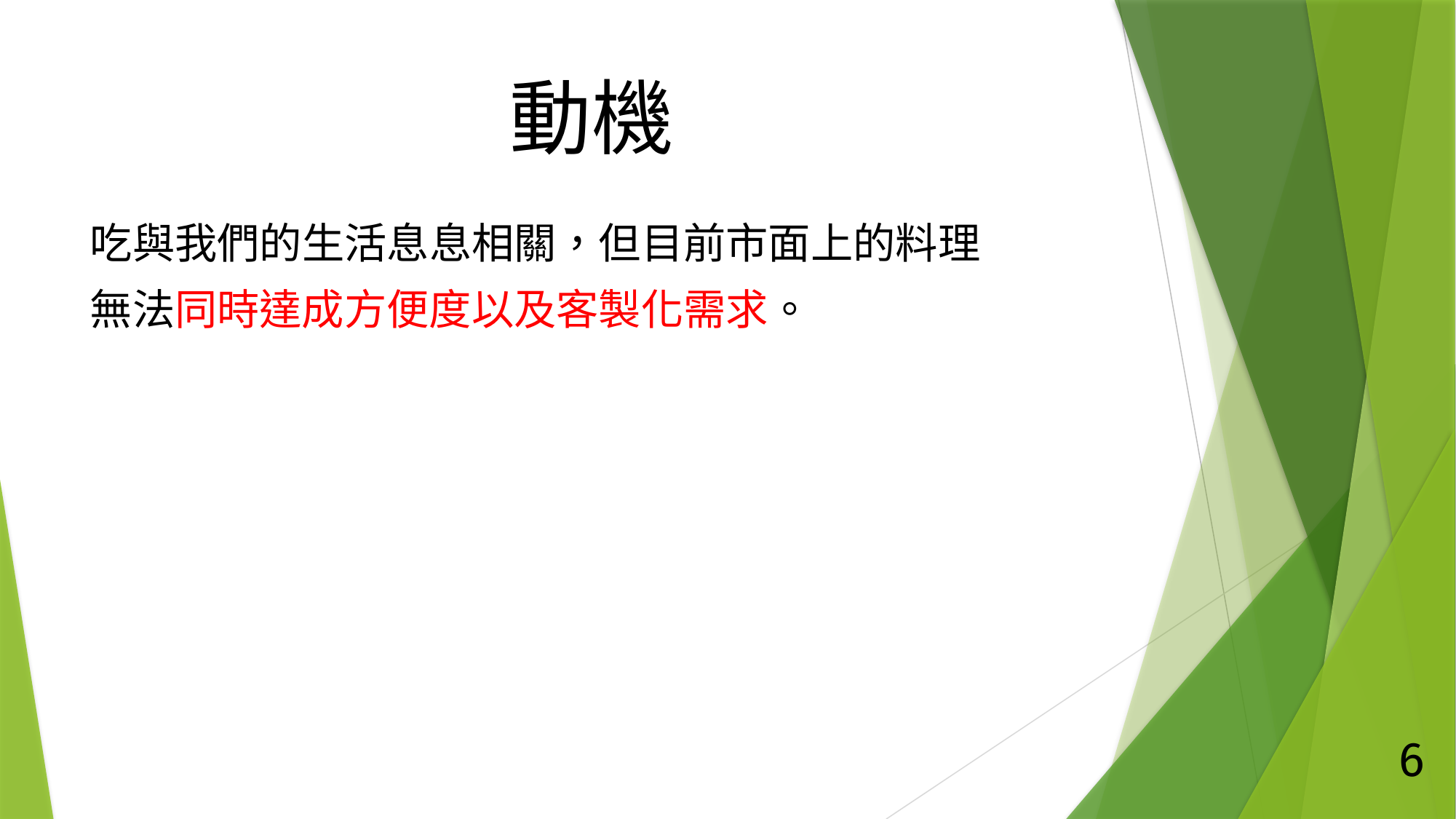

# 動機
吃與我們的生活息息相關，但目前市面上的料理
無法同時達成方便度以及客製化需求。
6